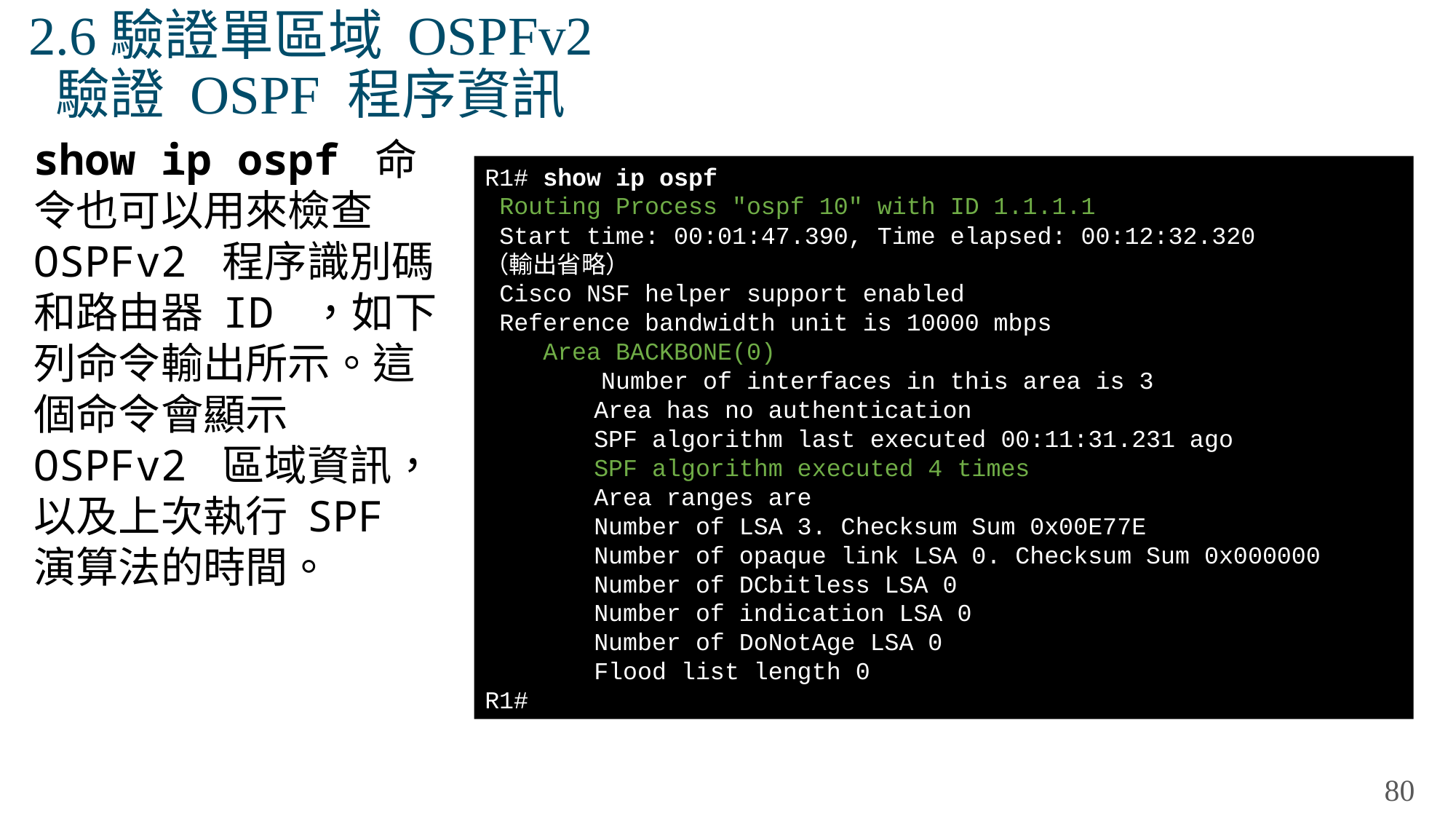

# 2.6驗證單區域 OSPFv2 驗證 OSPF 程序資訊
show ip ospf 命令也可以用來檢查 OSPFv2 程序識別碼和路由器 ID ，如下列命令輸出所示。這個命令會顯示 OSPFv2 區域資訊，以及上次執行 SPF 演算法的時間。
R1# show ip ospf
 Routing Process "ospf 10" with ID 1.1.1.1
 Start time: 00:01:47.390, Time elapsed: 00:12:32.320
（輸出省略）
 Cisco NSF helper support enabled
 Reference bandwidth unit is 10000 mbps
    Area BACKBONE(0)
        Number of interfaces in this area is 3
	Area has no authentication
	SPF algorithm last executed 00:11:31.231 ago
	SPF algorithm executed 4 times
	Area ranges are
	Number of LSA 3. Checksum Sum 0x00E77E
	Number of opaque link LSA 0. Checksum Sum 0x000000
	Number of DCbitless LSA 0
	Number of indication LSA 0
	Number of DoNotAge LSA 0
	Flood list length 0
R1#
80